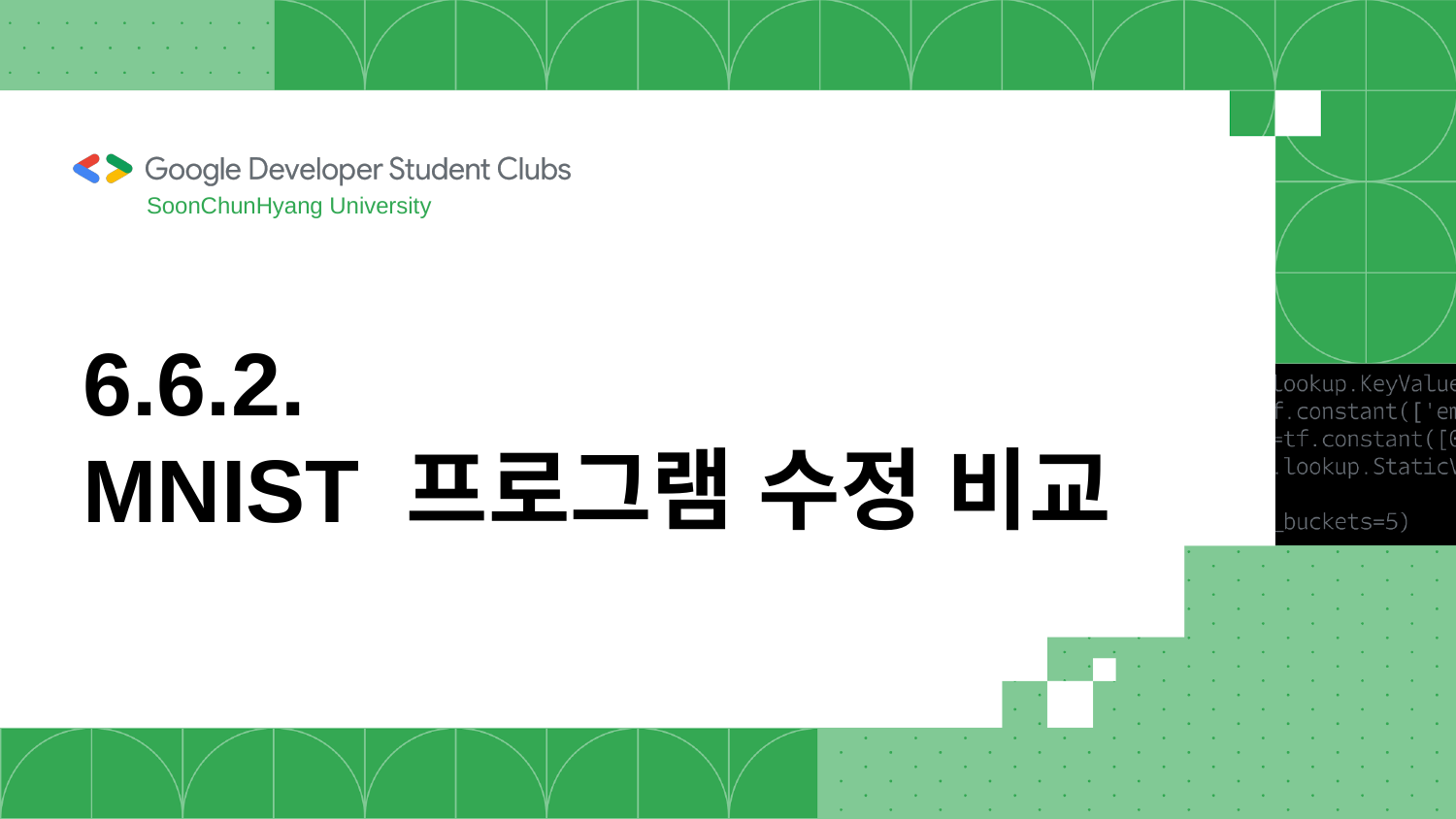

SoonChunHyang University
# 6.6.2. MNIST 프로그램 수정 비교